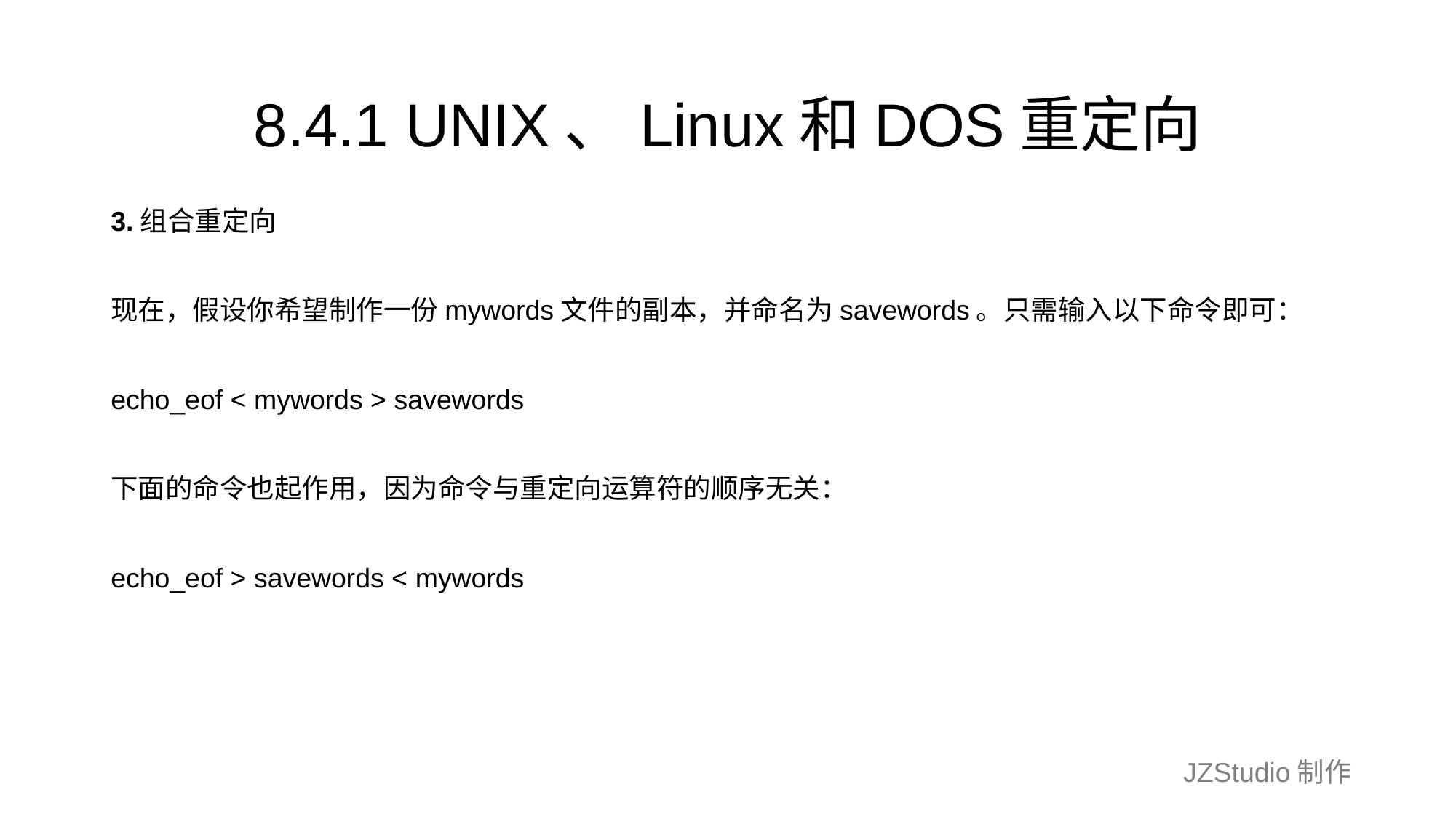

# 8.4.1 UNIX、Linux和DOS重定向
3.组合重定向

现在，假设你希望制作一份mywords文件的副本，并命名为savewords。只需输入以下命令即可：

echo_eof < mywords > savewords

下面的命令也起作用，因为命令与重定向运算符的顺序无关：

echo_eof > savewords < mywords